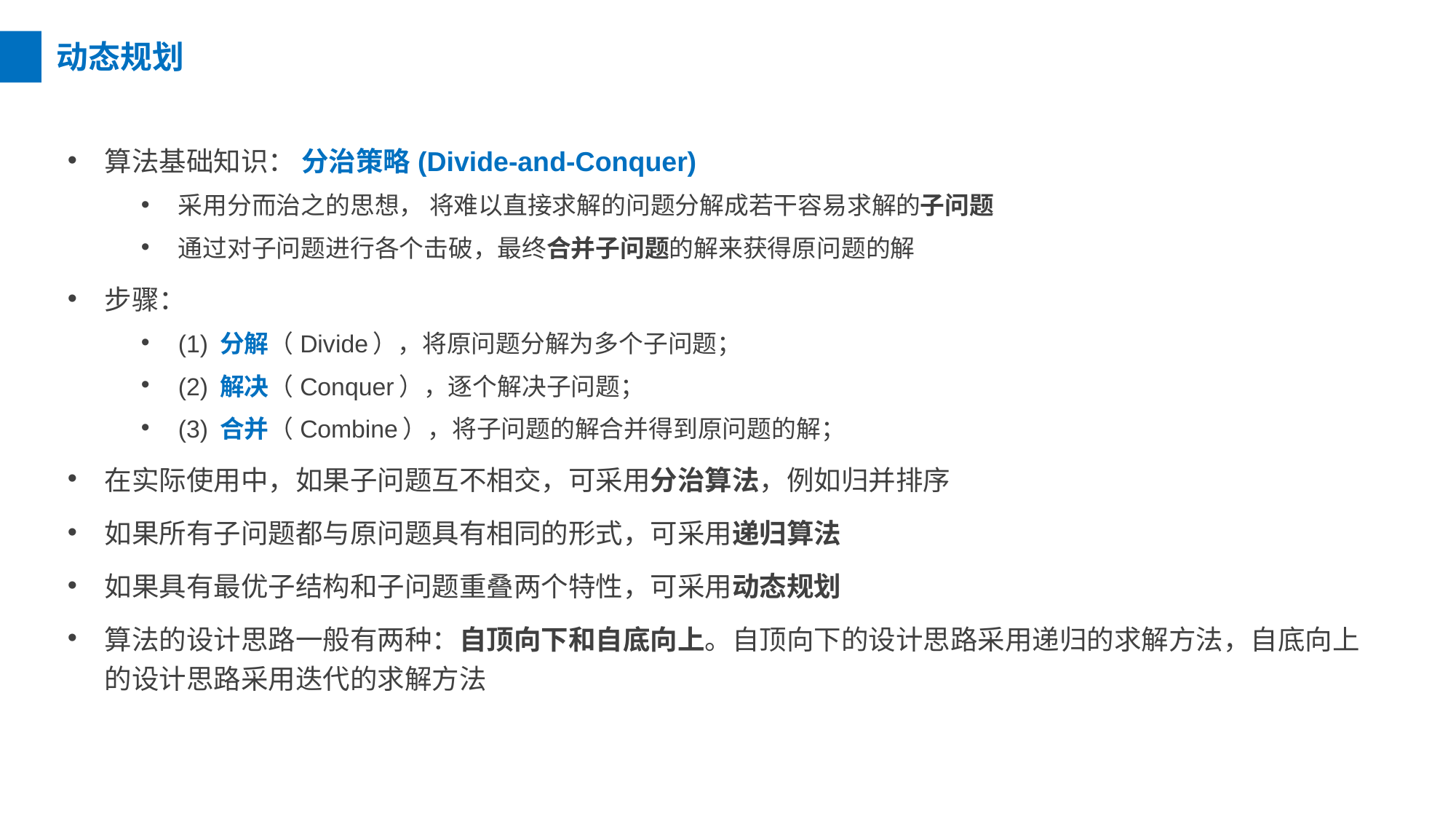

动态规划
算法基础知识： 分治策略(Divide-and-Conquer)
采用分而治之的思想， 将难以直接求解的问题分解成若干容易求解的子问题
通过对子问题进行各个击破，最终合并子问题的解来获得原问题的解
步骤：
(1) 分解（Divide），将原问题分解为多个子问题；
(2) 解决（Conquer），逐个解决子问题；
(3) 合并（Combine），将子问题的解合并得到原问题的解；
在实际使用中，如果子问题互不相交，可采用分治算法，例如归并排序
如果所有子问题都与原问题具有相同的形式，可采用递归算法
如果具有最优子结构和子问题重叠两个特性，可采用动态规划
算法的设计思路一般有两种：自顶向下和自底向上。自顶向下的设计思路采用递归的求解方法，自底向上的设计思路采用迭代的求解方法